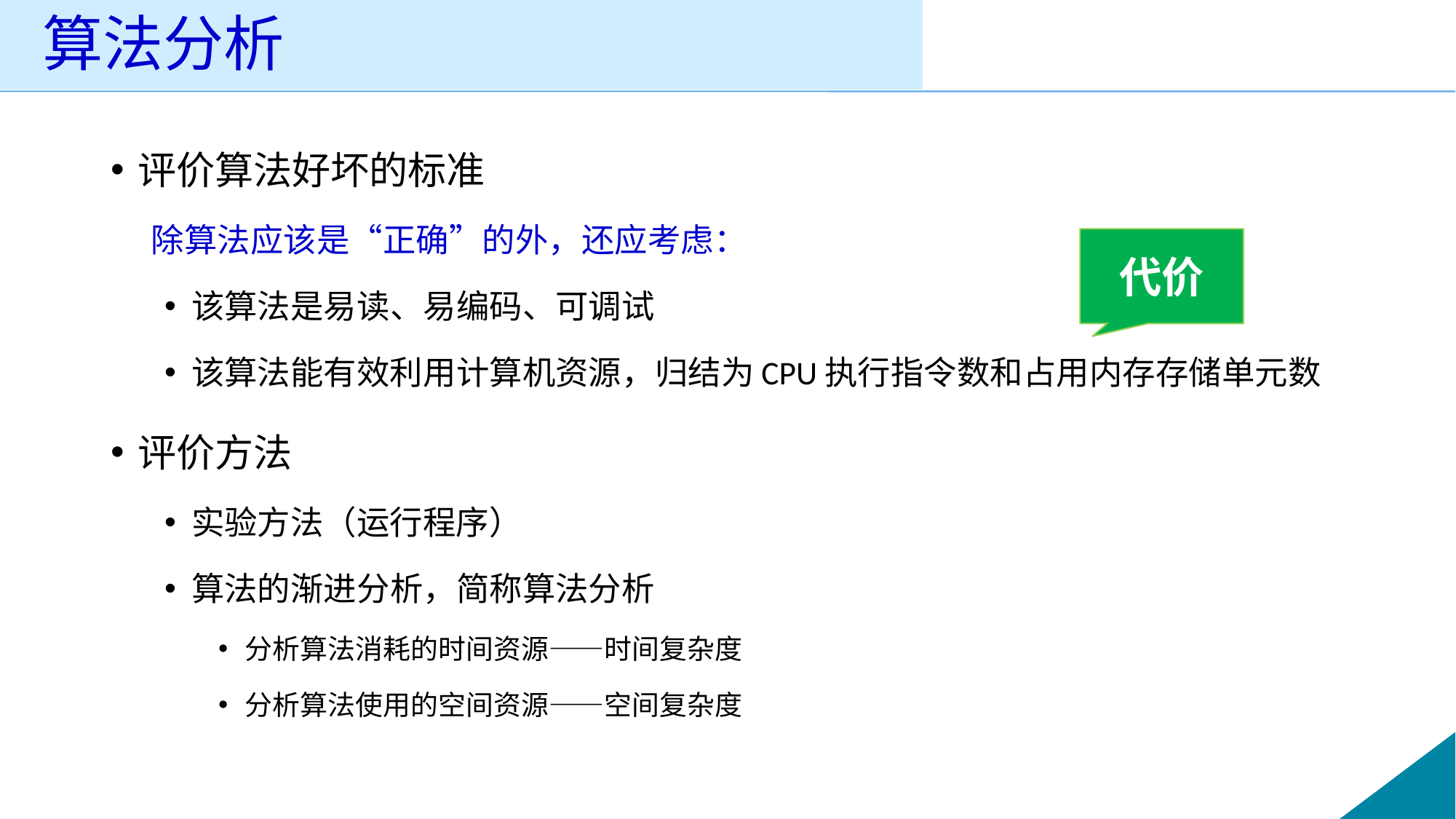

# 算法分析
评价算法好坏的标准
除算法应该是“正确”的外，还应考虑：
该算法是易读、易编码、可调试
该算法能有效利用计算机资源，归结为CPU执行指令数和占用内存存储单元数
评价方法
实验方法（运行程序）
算法的渐进分析，简称算法分析
分析算法消耗的时间资源——时间复杂度
分析算法使用的空间资源——空间复杂度
代价